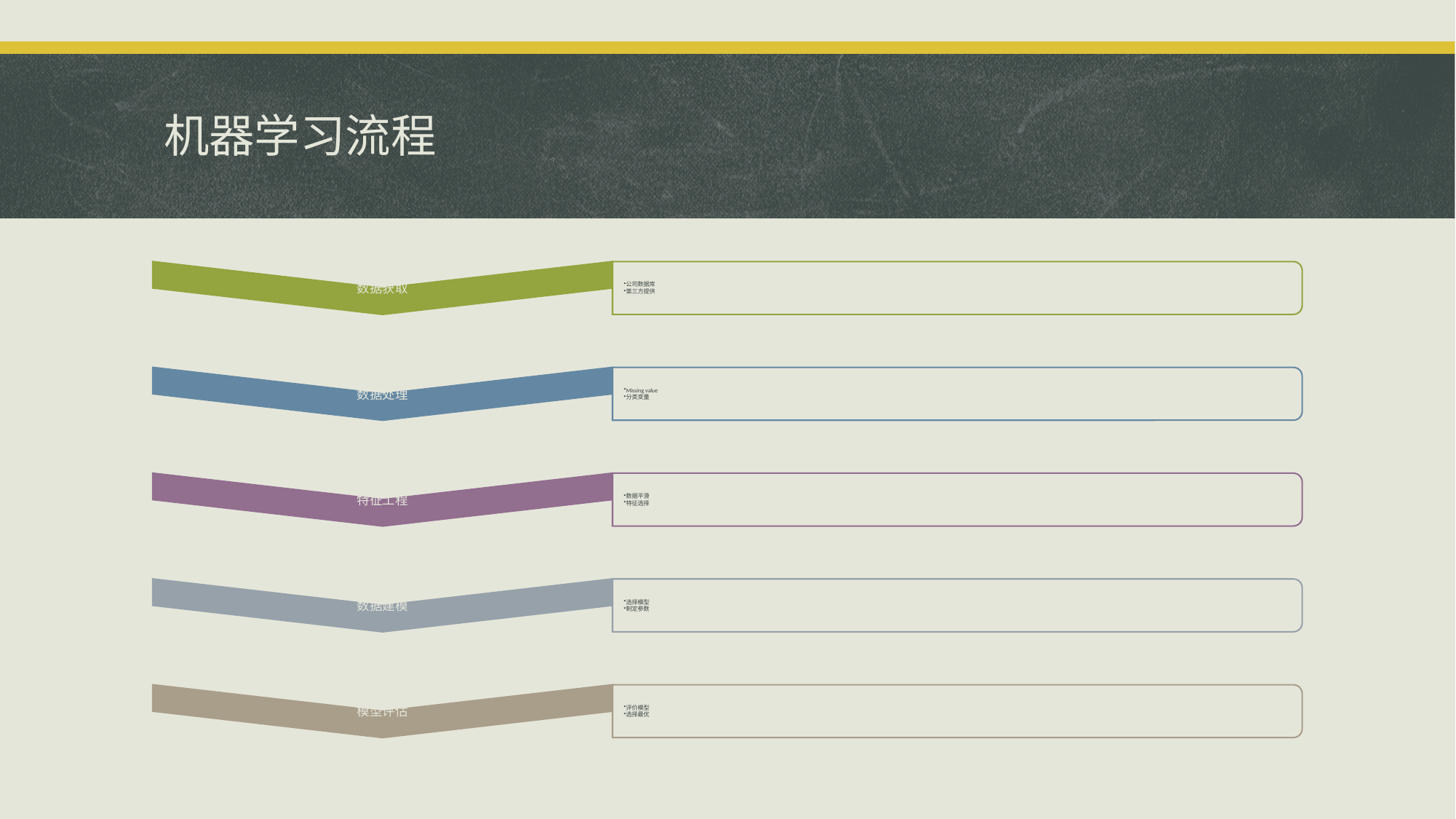

# 机器学习流程
数据获取
公司数据库
第三方提供
数据处理
Missing value
分类变量
特征工程
数据平滑
数据建模
模型评估
选择模型
评价模型
选择最优
制定参数
特征选择